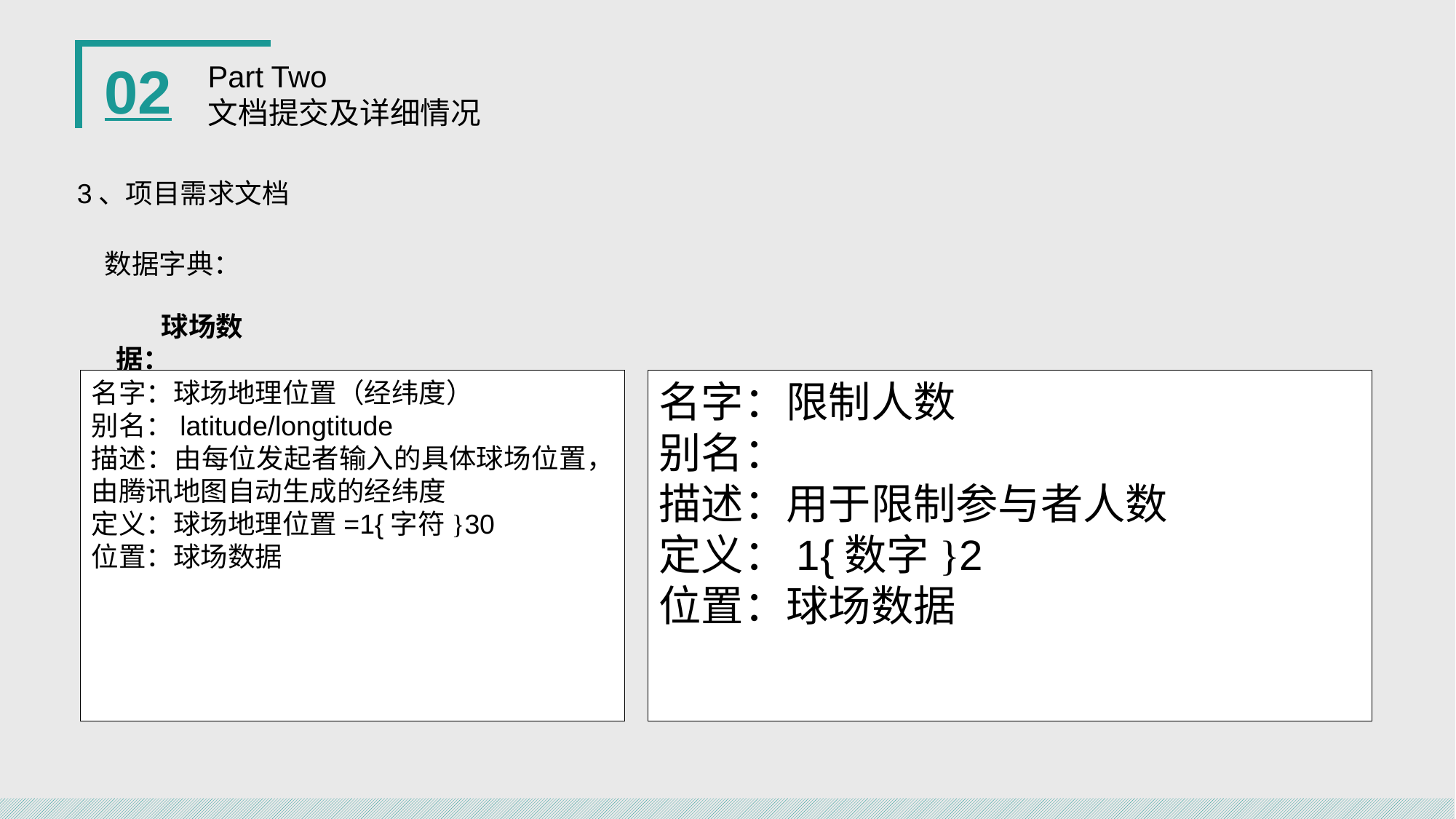

02
Part Two
文档提交及详细情况
3、项目需求文档

数据字典：
球场数据：
名字：球场地理位置（经纬度）
别名：latitude/longtitude
描述：由每位发起者输入的具体球场位置，由腾讯地图自动生成的经纬度
定义：球场地理位置=1{字符}30
位置：球场数据

名字：限制人数
别名：
描述：用于限制参与者人数
定义：1{数字}2
位置：球场数据